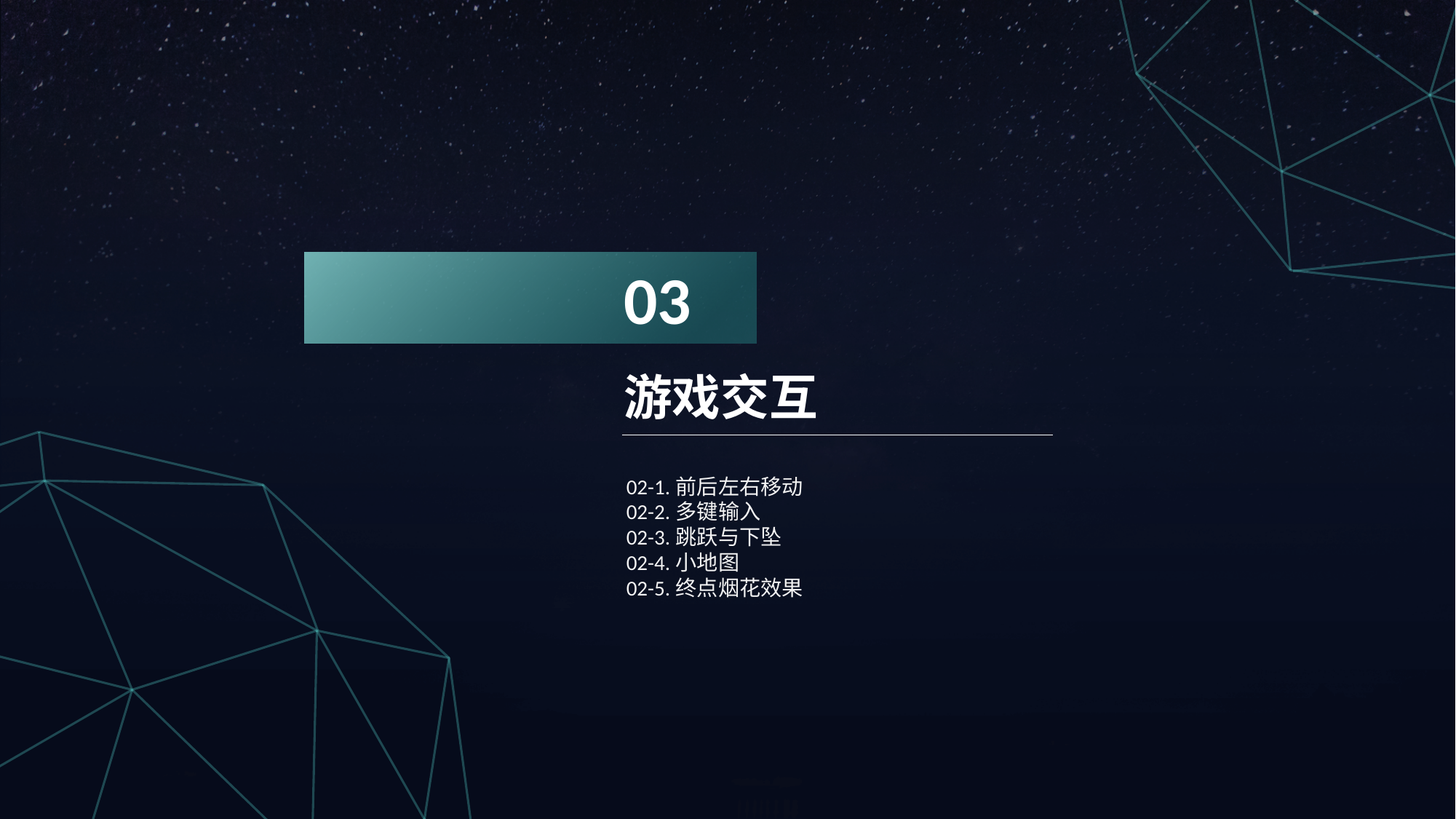

03

游戏交互

02-1.前后左右移动
02-2.多键输入
02-3.跳跃与下坠
02-4.小地图
02-5.终点烟花效果